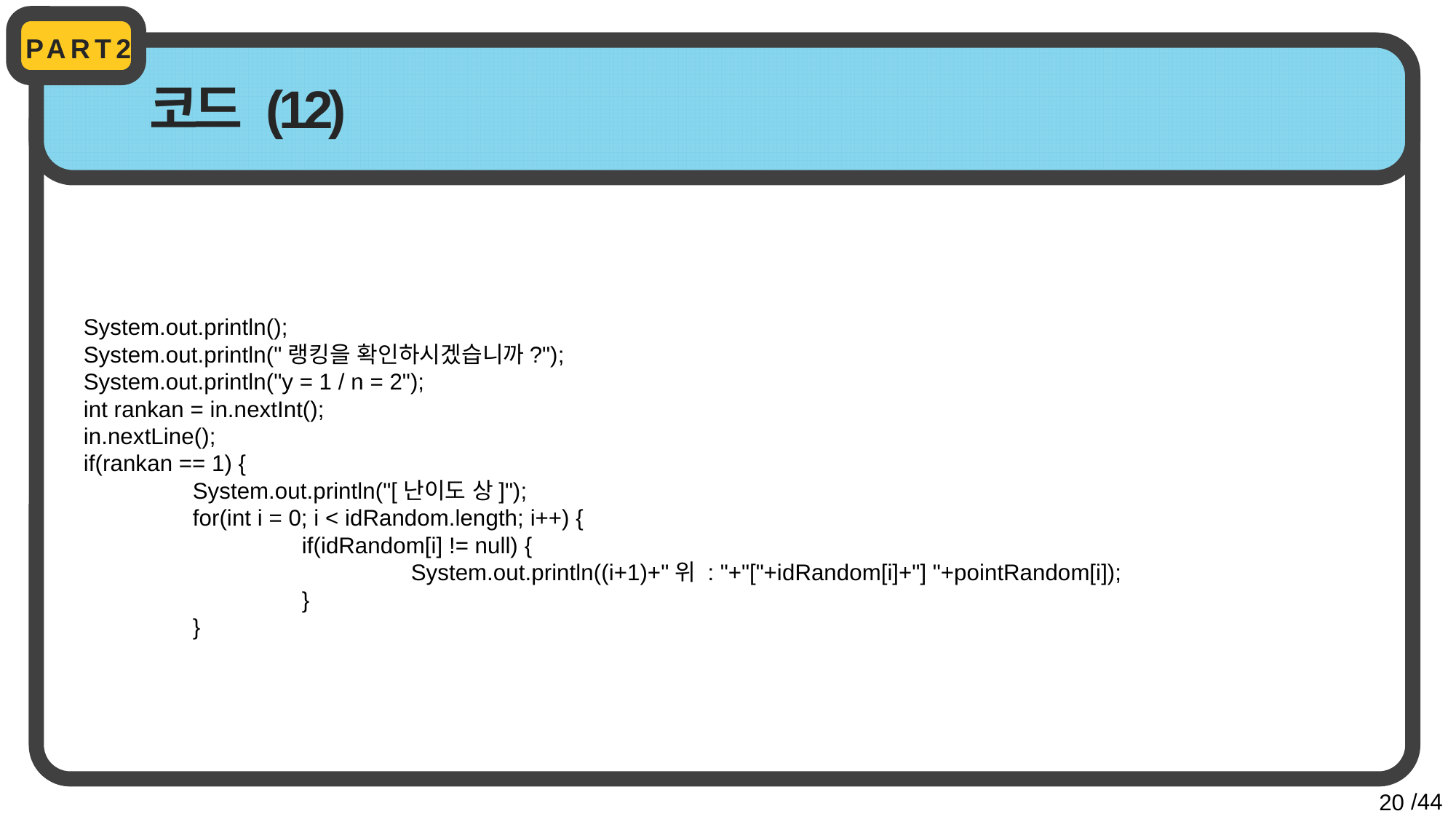

PART2

코드 (12)
System.out.println();
System.out.println("랭킹을 확인하시겠습니까?");
System.out.println("y = 1 / n = 2");
int rankan = in.nextInt();
in.nextLine();
if(rankan == 1) {
	System.out.println("[난이도 상]");
	for(int i = 0; i < idRandom.length; i++) {
		if(idRandom[i] != null) {
			System.out.println((i+1)+"위 : "+"["+idRandom[i]+"] "+pointRandom[i]);
		}
	}
20